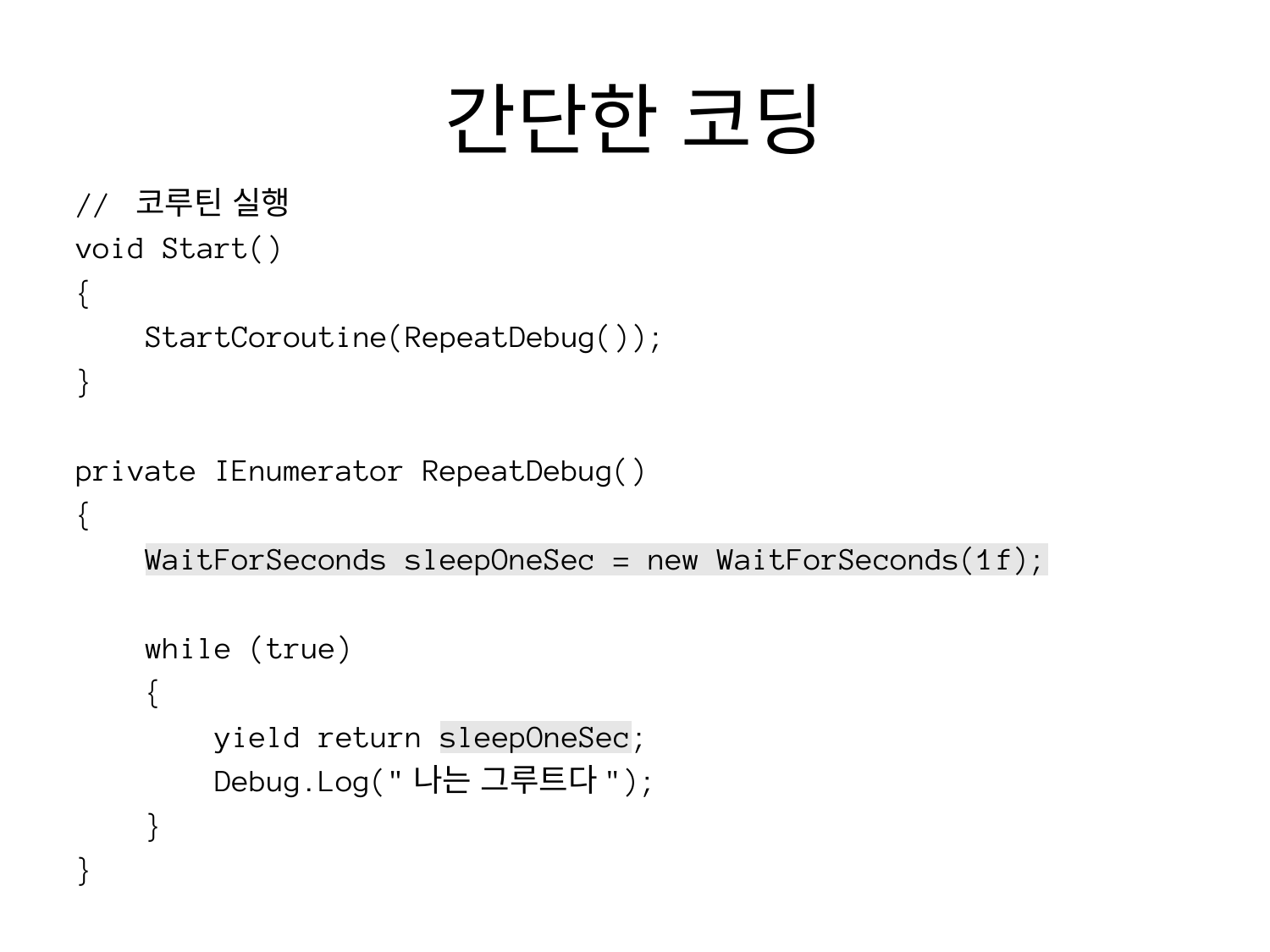

# 간단한 코딩
// 코루틴 실행
void Start()
{
    StartCoroutine(RepeatDebug());
}

private IEnumerator RepeatDebug()
{
    WaitForSeconds sleepOneSec = new WaitForSeconds(1f);

    while (true)
    {
        yield return sleepOneSec;
        Debug.Log("나는 그루트다");
    }
}